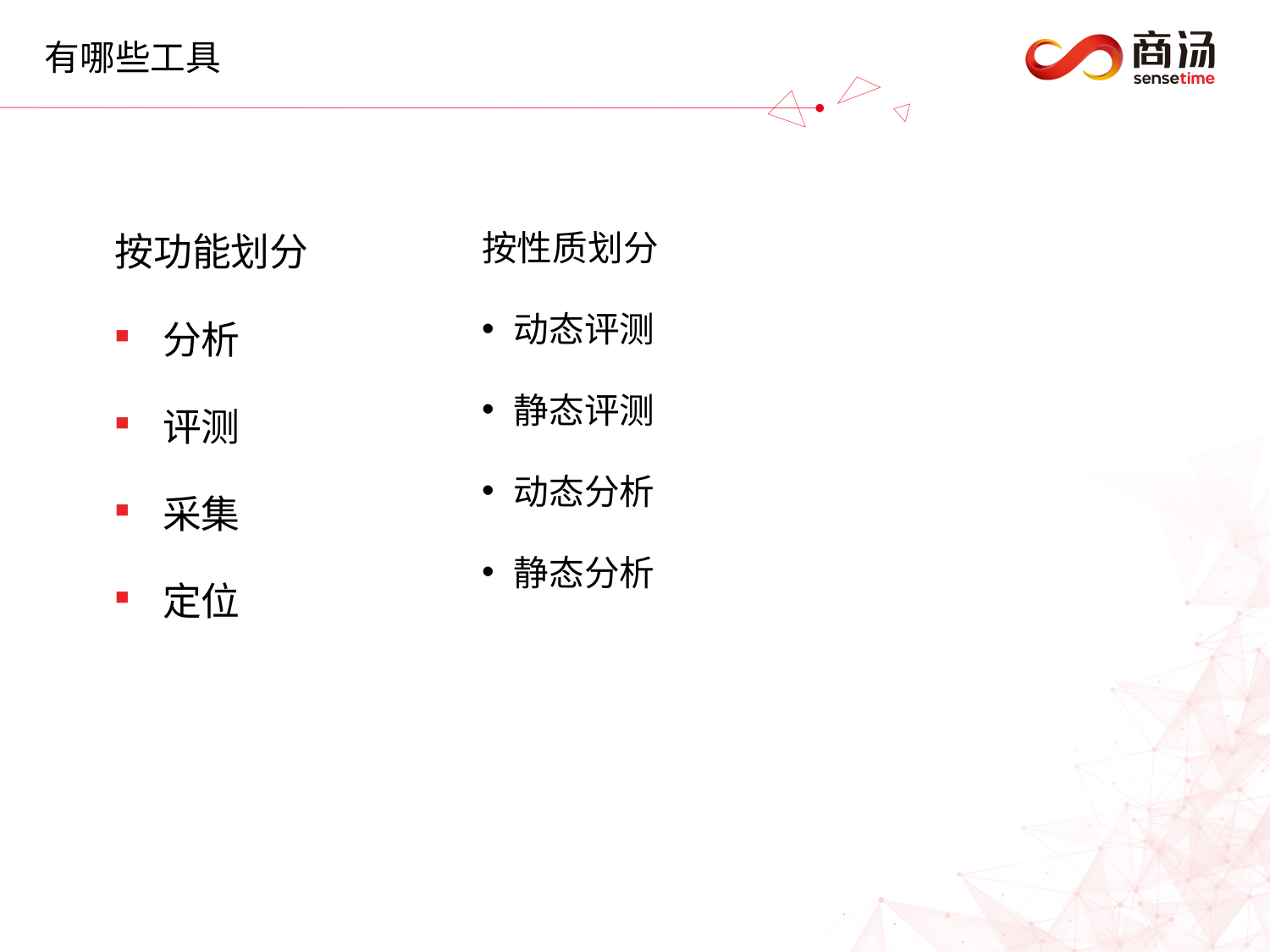

有哪些工具
按功能划分
分析
评测
采集
定位
按性质划分
动态评测
静态评测
动态分析
静态分析
7